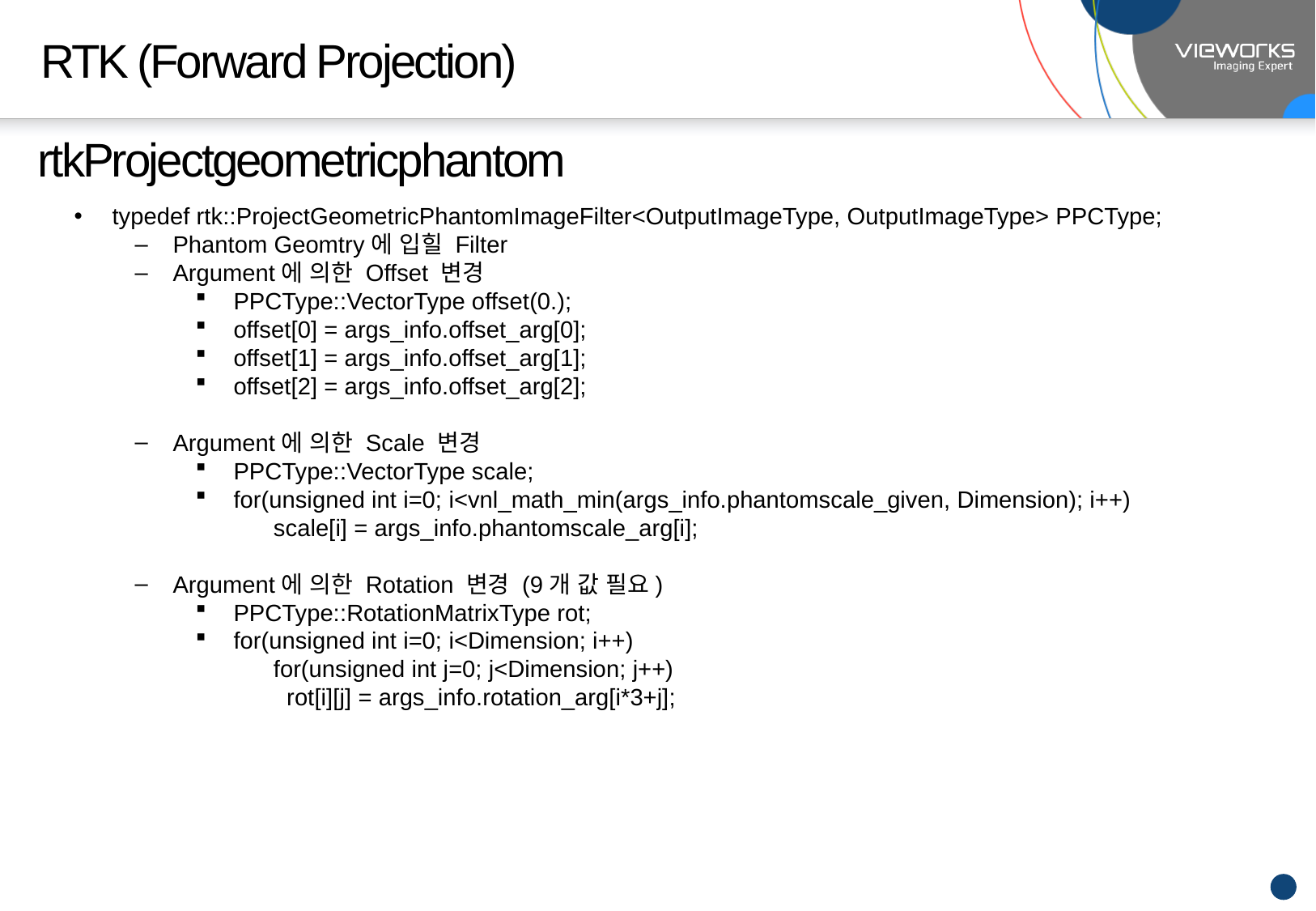

# RTK (Forward Projection)
rtkProjectgeometricphantom
typedef rtk::ProjectGeometricPhantomImageFilter<OutputImageType, OutputImageType> PPCType;
Phantom Geomtry에 입힐 Filter
Argument에 의한 Offset 변경
PPCType::VectorType offset(0.);
offset[0] = args_info.offset_arg[0];
offset[1] = args_info.offset_arg[1];
offset[2] = args_info.offset_arg[2];

Argument에 의한 Scale 변경
PPCType::VectorType scale;
for(unsigned int i=0; i<vnl_math_min(args_info.phantomscale_given, Dimension); i++)
      scale[i] = args_info.phantomscale_arg[i];

Argument에 의한 Rotation 변경 (9개 값 필요)
PPCType::RotationMatrixType rot;
for(unsigned int i=0; i<Dimension; i++)
      for(unsigned int j=0; j<Dimension; j++)
        rot[i][j] = args_info.rotation_arg[i*3+j];